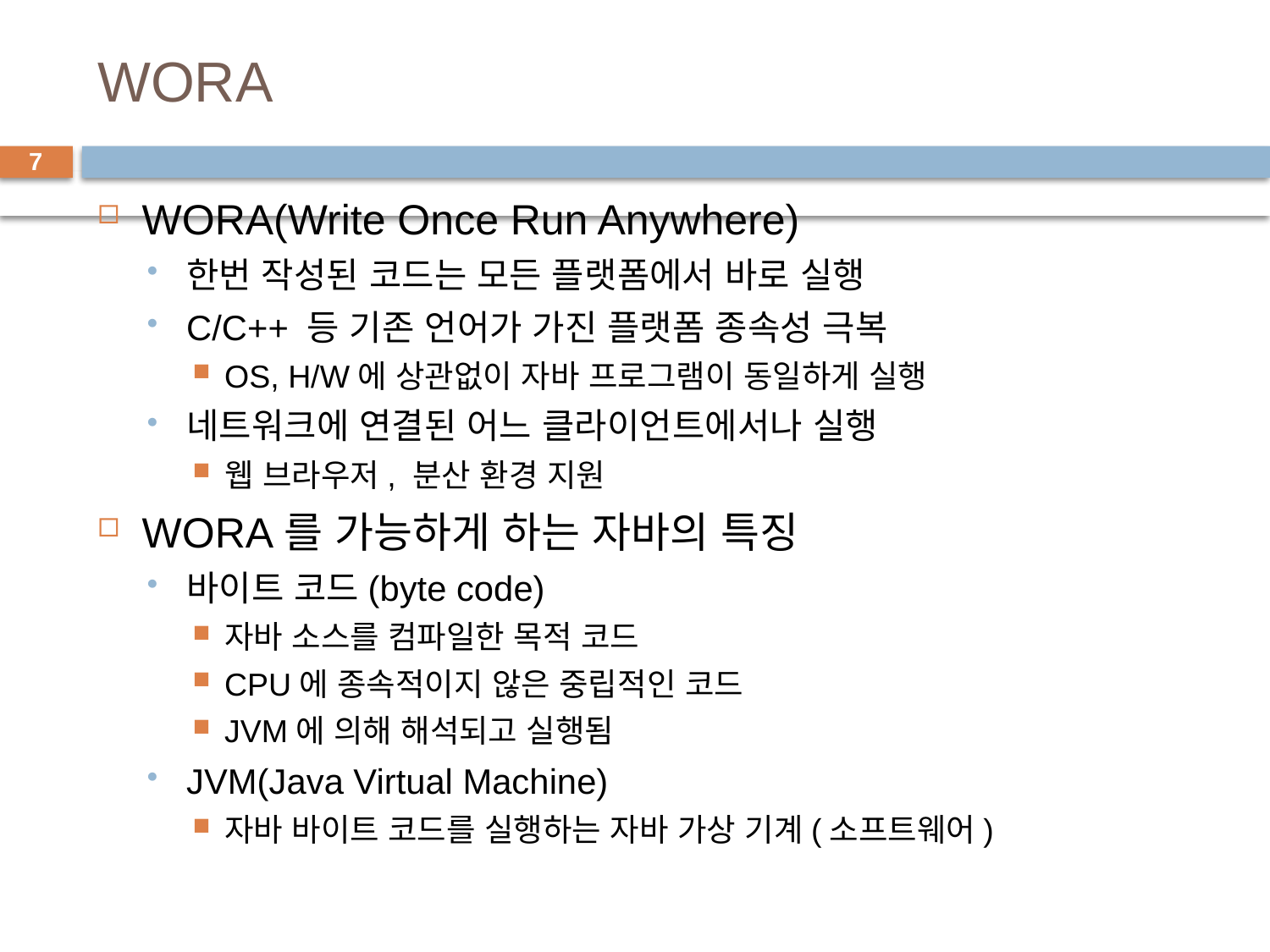

# WORA
7
WORA(Write Once Run Anywhere)
한번 작성된 코드는 모든 플랫폼에서 바로 실행
C/C++ 등 기존 언어가 가진 플랫폼 종속성 극복
OS, H/W에 상관없이 자바 프로그램이 동일하게 실행
네트워크에 연결된 어느 클라이언트에서나 실행
웹 브라우저, 분산 환경 지원
WORA를 가능하게 하는 자바의 특징
바이트 코드(byte code)
자바 소스를 컴파일한 목적 코드
CPU에 종속적이지 않은 중립적인 코드
JVM에 의해 해석되고 실행됨
JVM(Java Virtual Machine)
자바 바이트 코드를 실행하는 자바 가상 기계(소프트웨어)